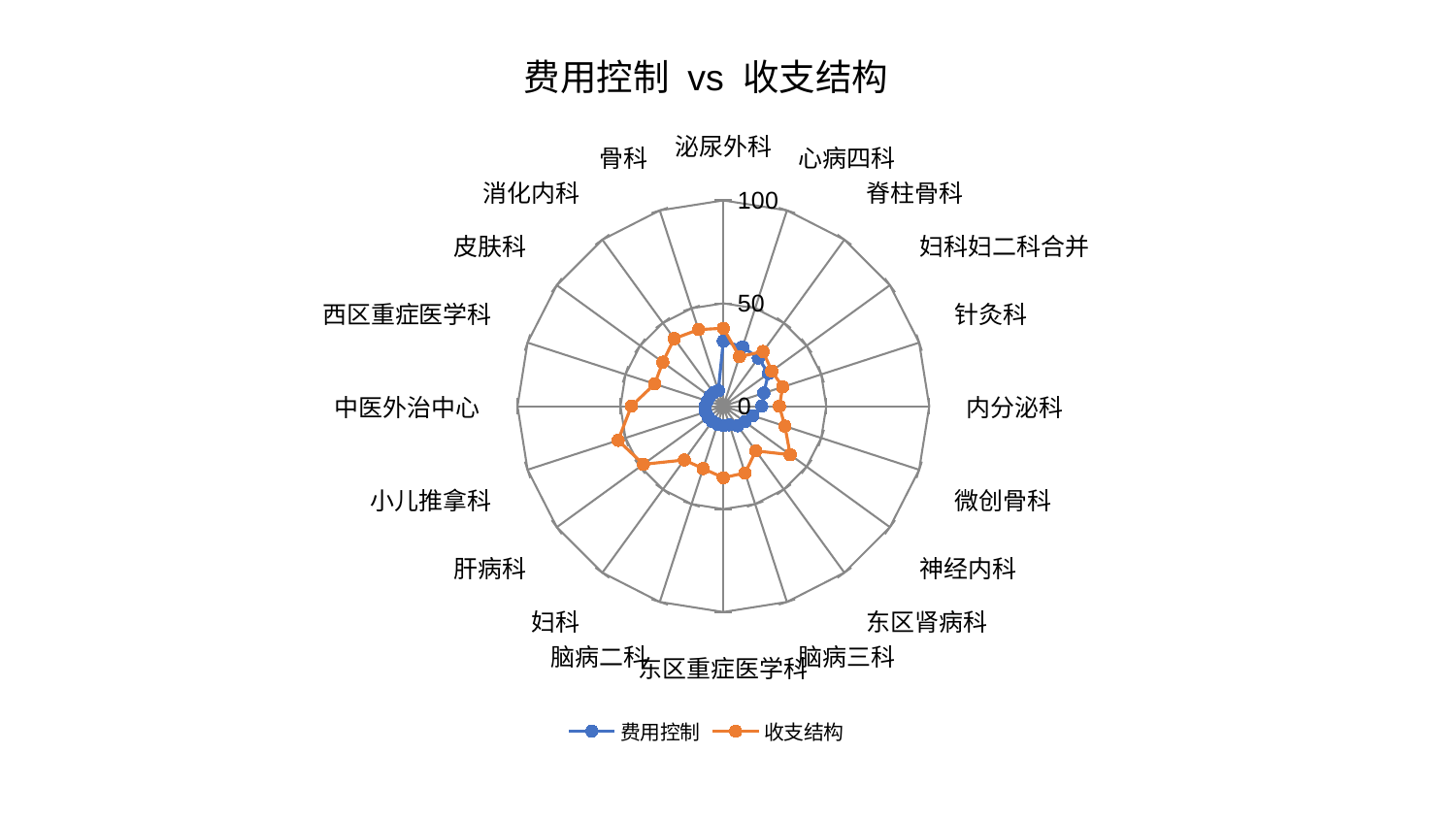

### Chart: 费用控制 vs 收支结构

| Category | 费用控制 | 收支结构 |
|---|---|---|
| 泌尿外科 | 31.662425594756485 | 37.87724265232299 |
| 心病四科 | 30.311269160426313 | 25.33117075803615 |
| 脊柱骨科 | 28.926803770079392 | 32.83897982649315 |
| 妇科妇二科合并 | 27.095146567812943 | 29.04565393442128 |
| 针灸科 | 20.64569858509743 | 30.304818396083782 |
| 内分泌科 | 18.658165965003285 | 27.21710526342824 |
| 微创骨科 | 15.004570171067217 | 31.447907633834518 |
| 神经内科 | 12.870239505393318 | 40.12863338587701 |
| 东区肾病科 | 11.791749594384166 | 26.862256049172846 |
| 脑病三科 | 9.524948826286039 | 34.11977826501674 |
| 东区重症医学科 | 9.425707795960982 | 34.760984184577275 |
| 脑病二科 | 9.23091055983021 | 31.89032998007809 |
| 妇科 | 9.161048473322927 | 32.315113572028864 |
| 肝病科 | 9.105809670776065 | 48.05111930988665 |
| 小儿推拿科 | 9.090059950543786 | 53.75782777954685 |
| 中医外治中心 | 8.921234278982453 | 44.70570360209364 |
| 西区重症医学科 | 8.21568599658545 | 35.04002566586095 |
| 皮肤科 | 8.114395831304776 | 36.39055707083322 |
| 消化内科 | 8.028574377041394 | 40.59479625916648 |
| 骨科 | 7.9251773521207864 | 39.1366709371504 |
46